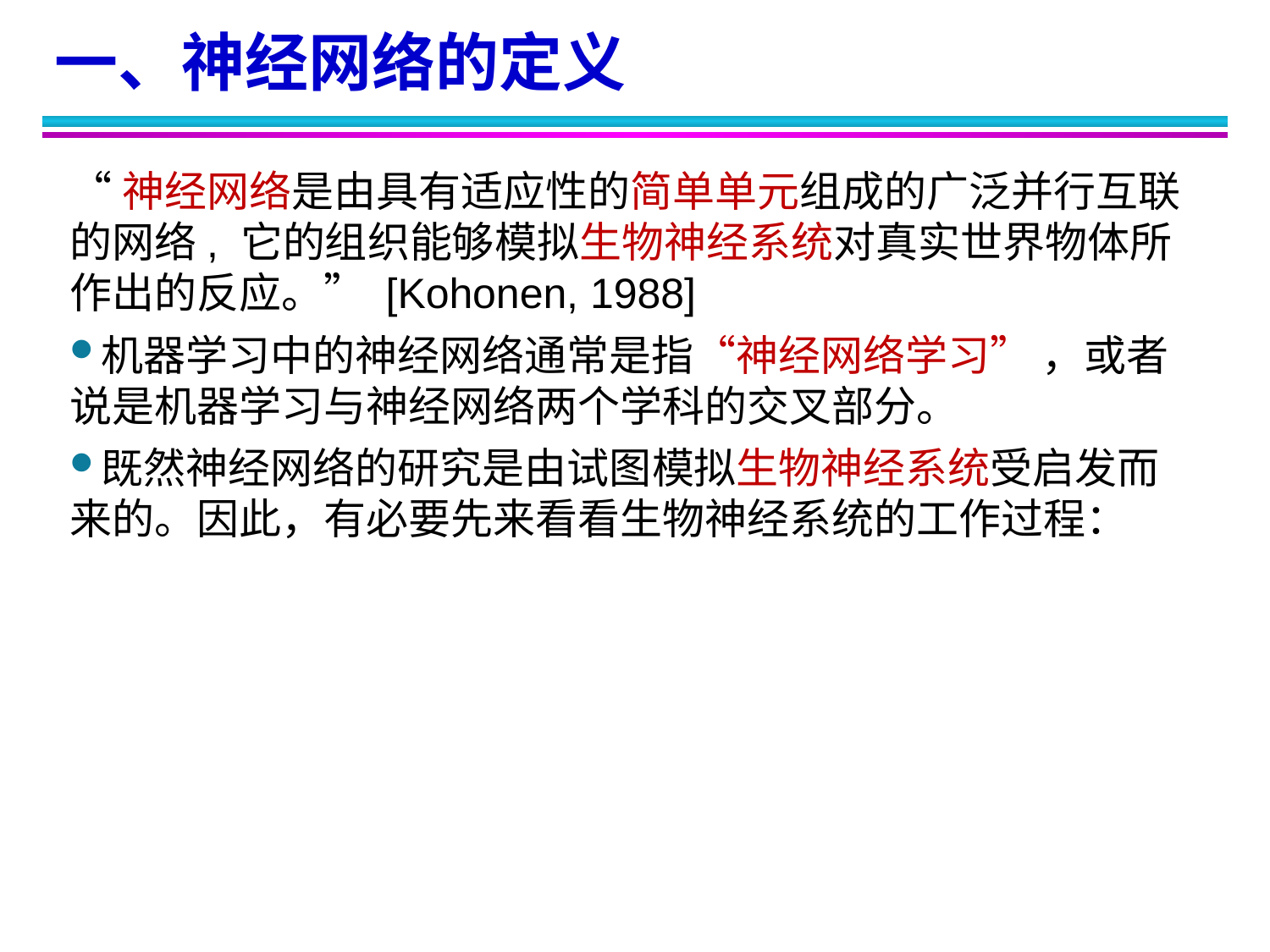

一、神经网络的定义
“神经网络是由具有适应性的简单单元组成的广泛并行互联的网络, 它的组织能够模拟生物神经系统对真实世界物体所作出的反应。” [Kohonen, 1988]
机器学习中的神经网络通常是指“神经网络学习” ，或者说是机器学习与神经网络两个学科的交叉部分。
既然神经网络的研究是由试图模拟生物神经系统受启发而来的。因此，有必要先来看看生物神经系统的工作过程：